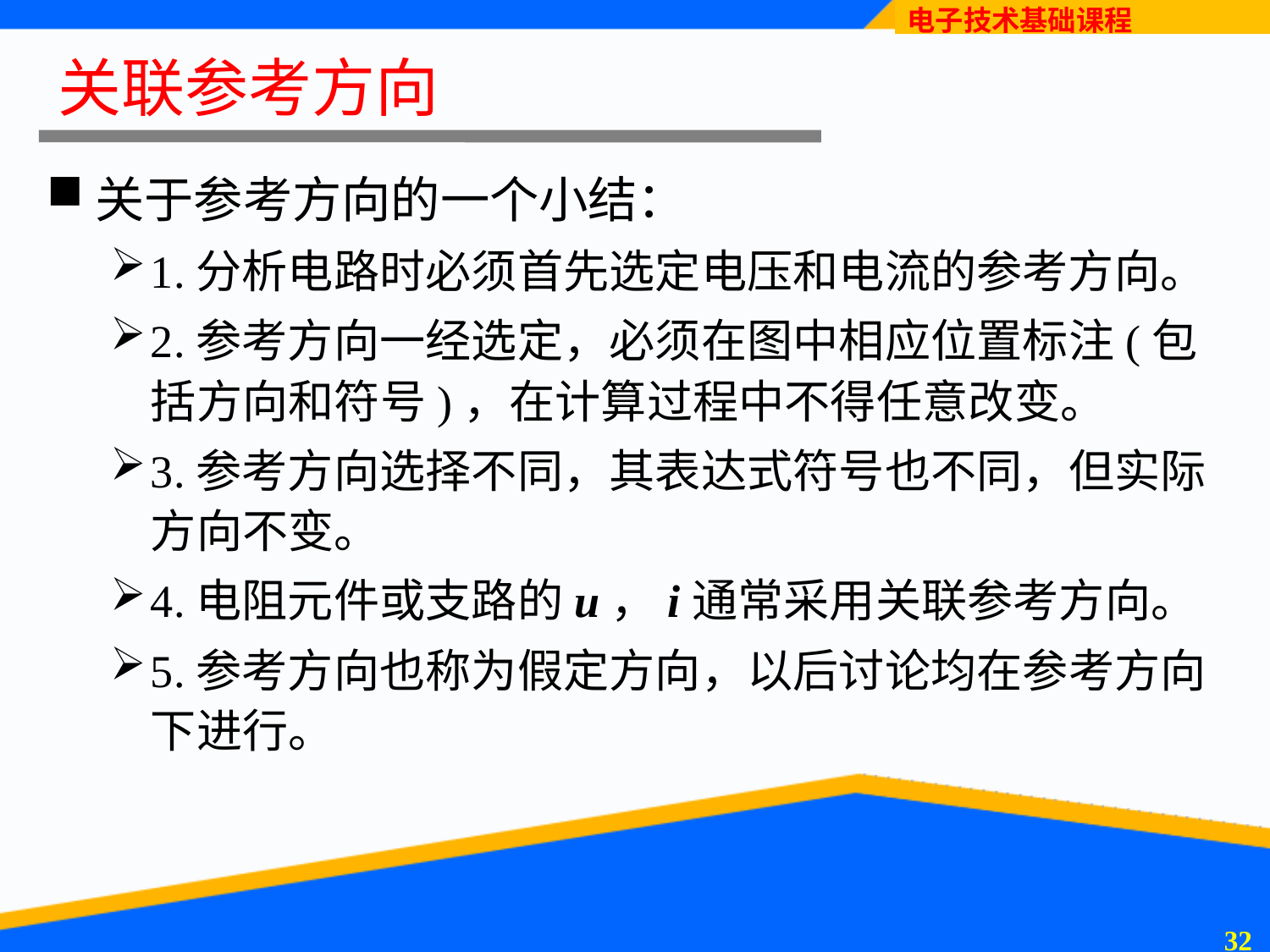

# 关联参考方向
关于参考方向的一个小结：
1.分析电路时必须首先选定电压和电流的参考方向。
2.参考方向一经选定，必须在图中相应位置标注(包括方向和符号)，在计算过程中不得任意改变。
3.参考方向选择不同，其表达式符号也不同，但实际方向不变。
4.电阻元件或支路的u，i通常采用关联参考方向。
5.参考方向也称为假定方向，以后讨论均在参考方向下进行。
32